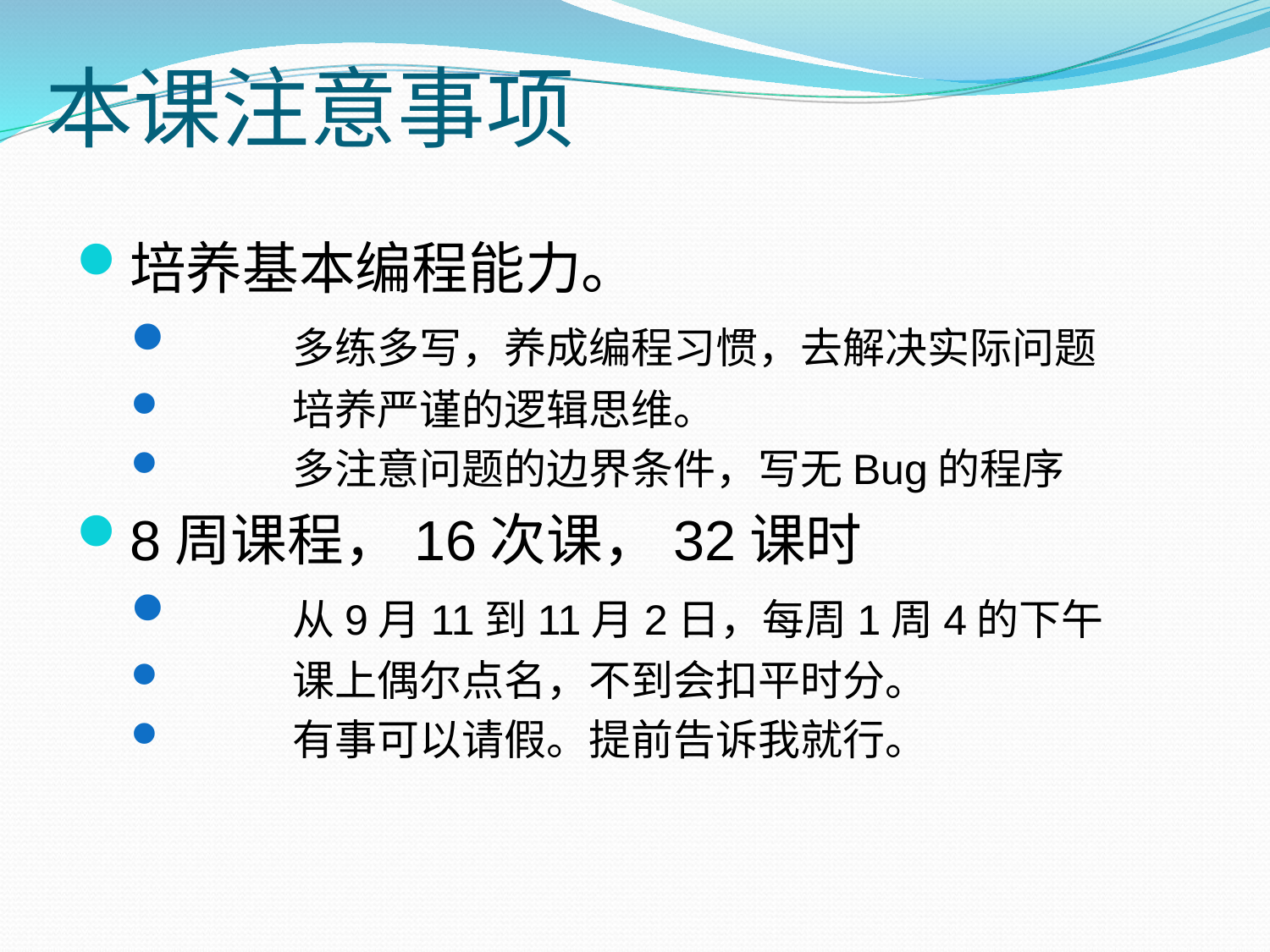

# 本课注意事项
培养基本编程能力。
	多练多写，养成编程习惯，去解决实际问题
	培养严谨的逻辑思维。
	多注意问题的边界条件，写无Bug的程序
8周课程，16次课，32课时
	从9月11到11月2日，每周1周4的下午
	课上偶尔点名，不到会扣平时分。
	有事可以请假。提前告诉我就行。